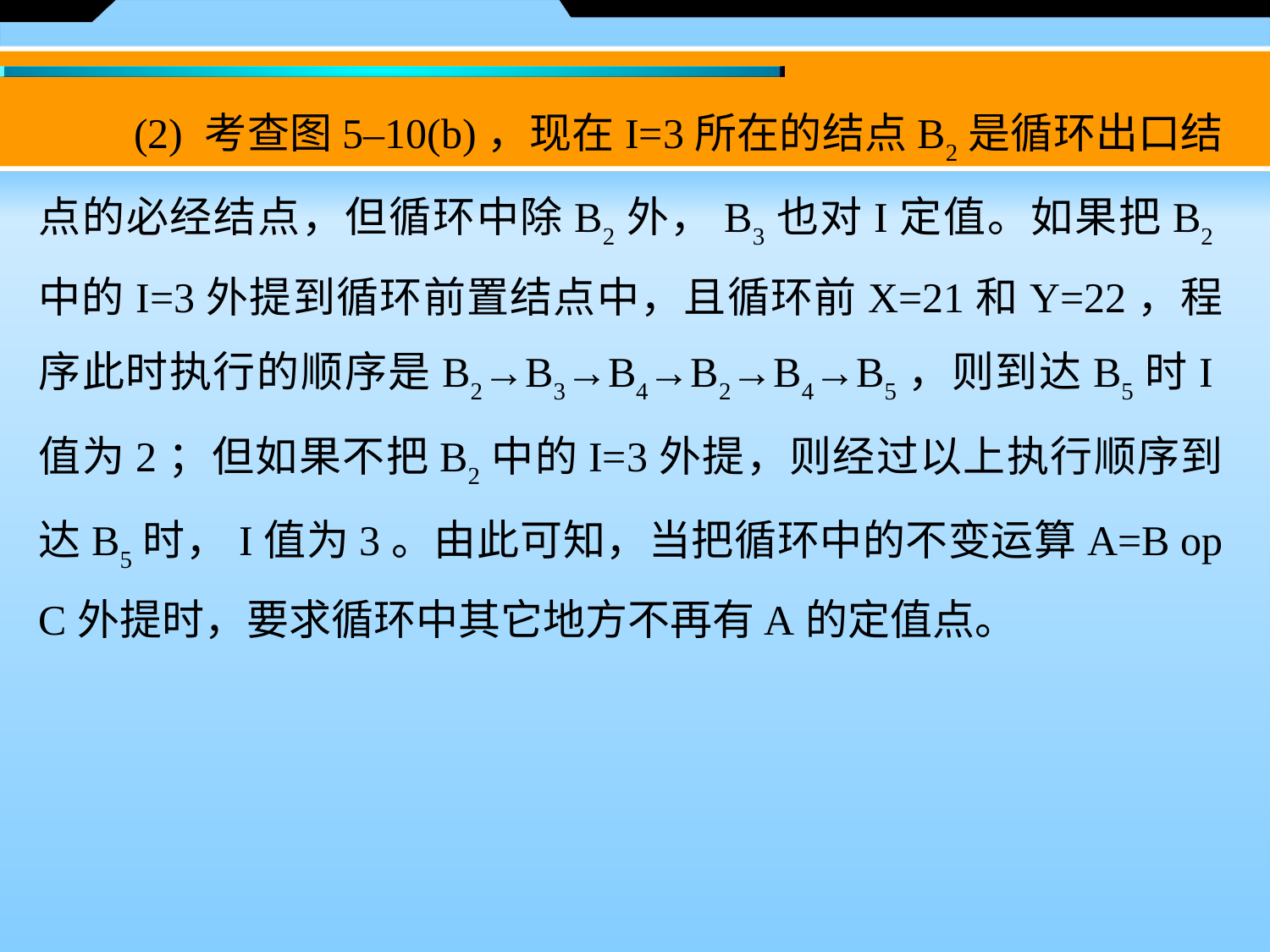

(2) 考查图5–10(b)，现在I=3所在的结点B2是循环出口结点的必经结点，但循环中除B2外，B3也对I定值。如果把B2中的I=3外提到循环前置结点中，且循环前X=21和Y=22，程序此时执行的顺序是B2→B3→B4→B2→B4→B5，则到达B5时I值为2；但如果不把B2中的I=3外提，则经过以上执行顺序到达B5时，I值为3。由此可知，当把循环中的不变运算A=B op C外提时，要求循环中其它地方不再有A的定值点。